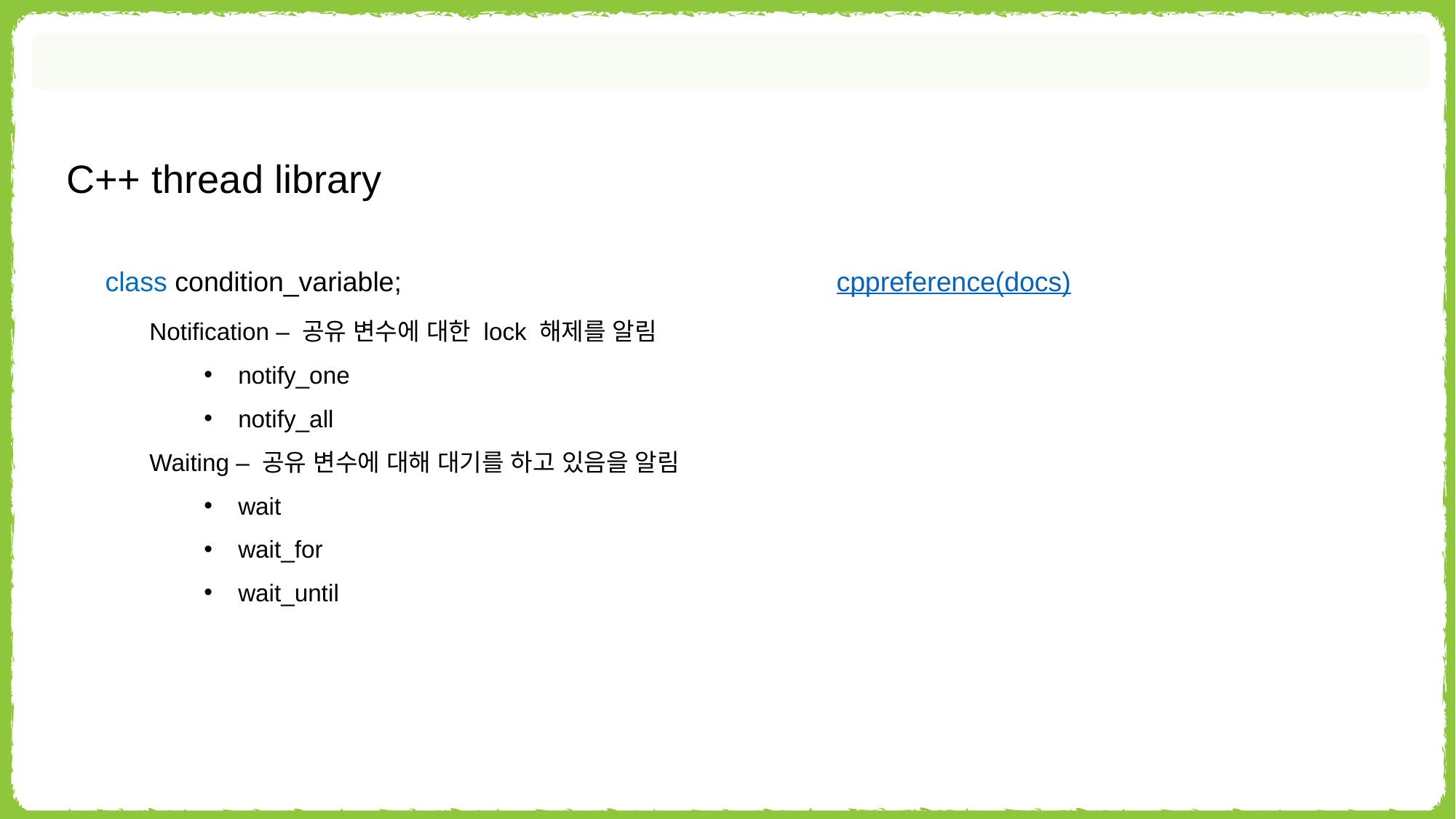

C++ thread library
class condition_variable;
cppreference(docs)
Notification – 공유 변수에 대한 lock 해제를 알림
notify_one
notify_all
Waiting – 공유 변수에 대해 대기를 하고 있음을 알림
wait
wait_for
wait_until